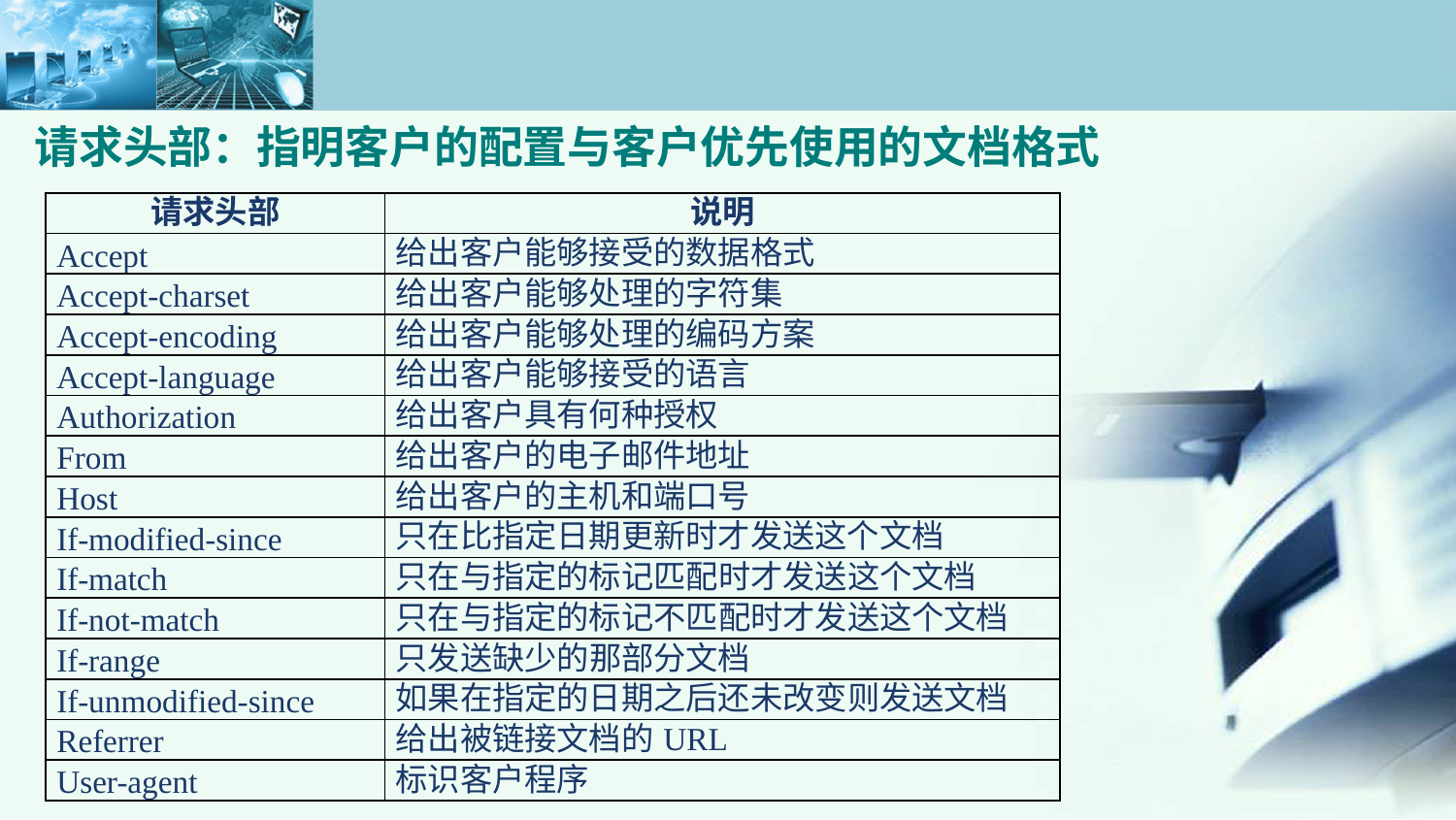

请求头部：指明客户的配置与客户优先使用的文档格式
| 请求头部 | 说明 |
| --- | --- |
| Accept | 给出客户能够接受的数据格式 |
| Accept-charset | 给出客户能够处理的字符集 |
| Accept-encoding | 给出客户能够处理的编码方案 |
| Accept-language | 给出客户能够接受的语言 |
| Authorization | 给出客户具有何种授权 |
| From | 给出客户的电子邮件地址 |
| Host | 给出客户的主机和端口号 |
| If-modified-since | 只在比指定日期更新时才发送这个文档 |
| If-match | 只在与指定的标记匹配时才发送这个文档 |
| If-not-match | 只在与指定的标记不匹配时才发送这个文档 |
| If-range | 只发送缺少的那部分文档 |
| If-unmodified-since | 如果在指定的日期之后还未改变则发送文档 |
| Referrer | 给出被链接文档的URL |
| User-agent | 标识客户程序 |